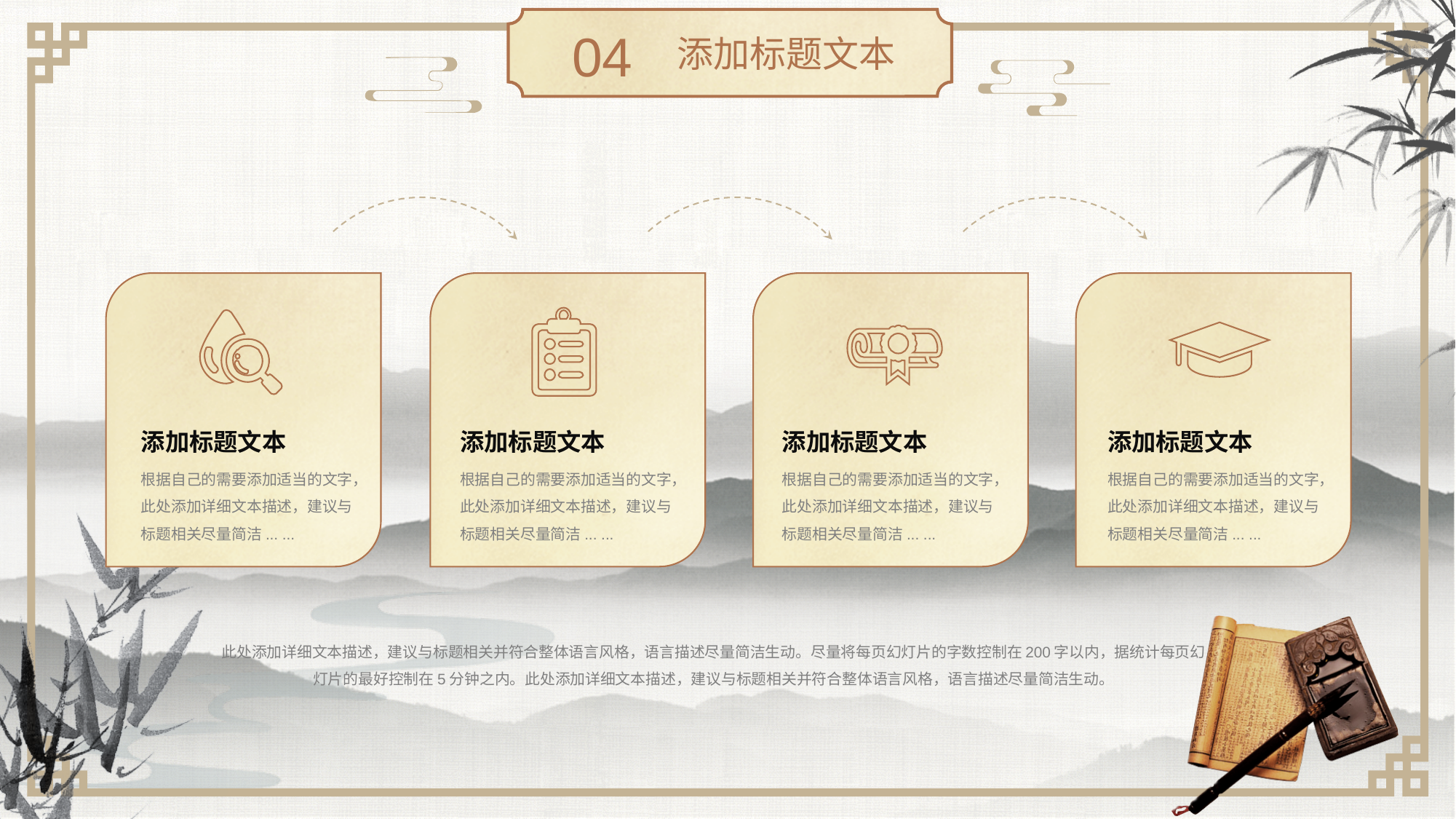

04
添加标题文本

添加标题文本
根据自己的需要添加适当的文字，此处添加详细文本描述，建议与标题相关尽量简洁... ...
添加标题文本
根据自己的需要添加适当的文字，此处添加详细文本描述，建议与标题相关尽量简洁... ...
添加标题文本
根据自己的需要添加适当的文字，此处添加详细文本描述，建议与标题相关尽量简洁... ...
添加标题文本
根据自己的需要添加适当的文字，此处添加详细文本描述，建议与标题相关尽量简洁... ...
此处添加详细文本描述，建议与标题相关并符合整体语言风格，语言描述尽量简洁生动。尽量将每页幻灯片的字数控制在200字以内，据统计每页幻灯片的最好控制在5分钟之内。此处添加详细文本描述，建议与标题相关并符合整体语言风格，语言描述尽量简洁生动。